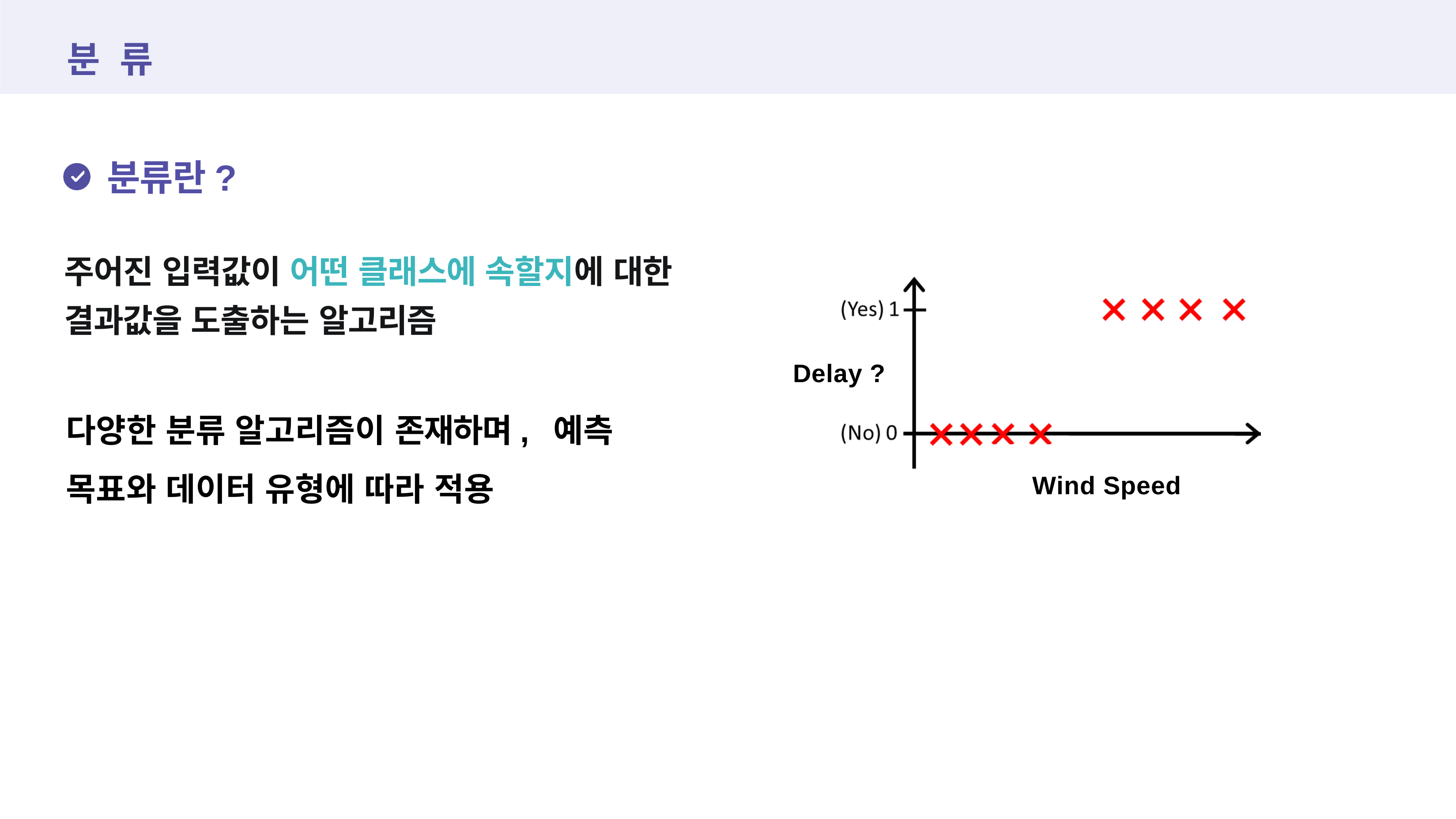

# 분  류
분류란?

주어진 입력값이 어떤 클래스에 속할지에 대한  결과값을 도출하는 알고리즘

Delay ?
다양한 분류 알고리즘이 존재하며,  예측 목표와 데이터 유형에 따라 적용

Wind Speed